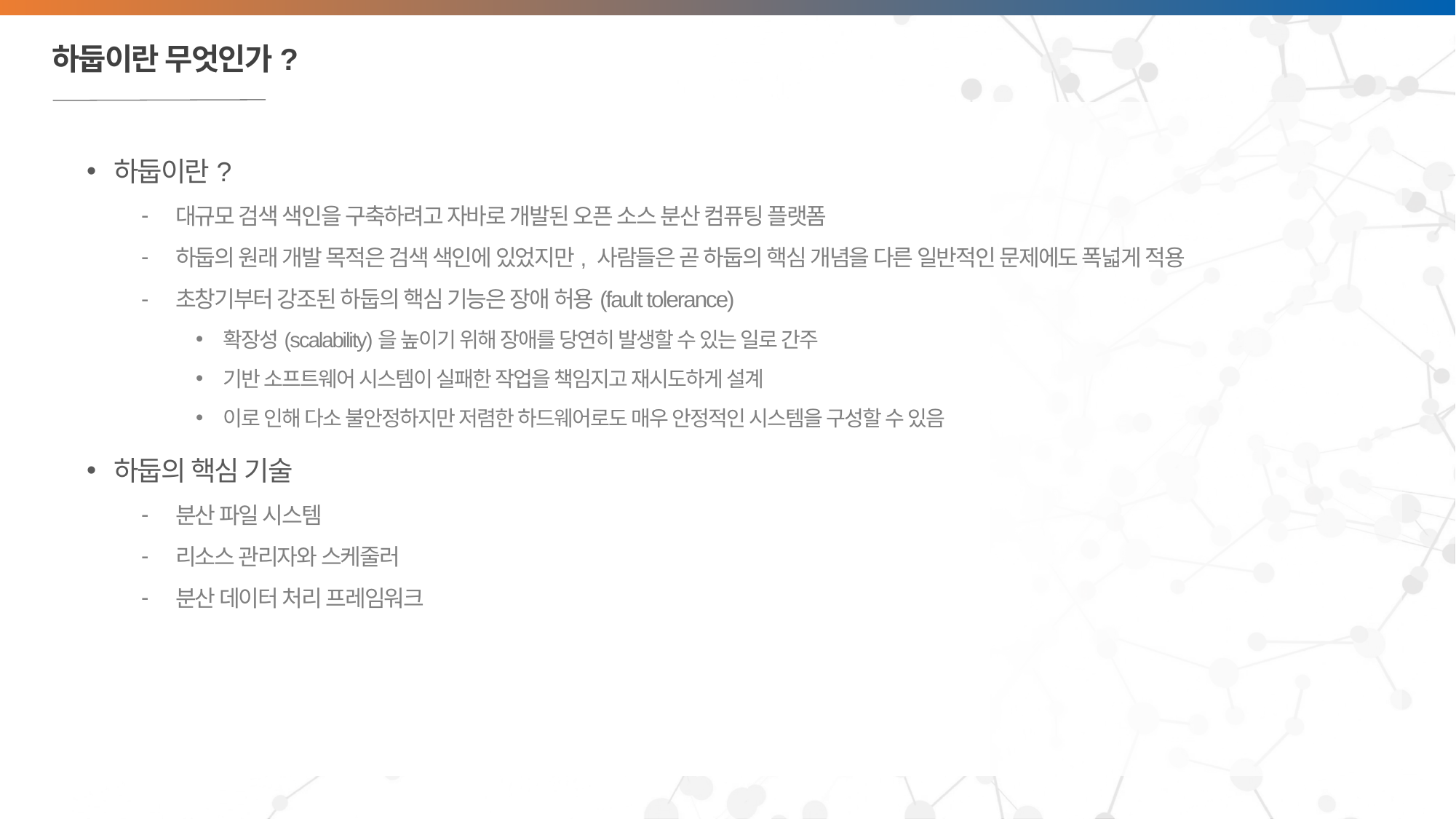

# 하둡이란 무엇인가?

하둡이란?
대규모 검색 색인을 구축하려고 자바로 개발된 오픈 소스 분산 컴퓨팅 플랫폼
하둡의 원래 개발 목적은 검색 색인에 있었지만, 사람들은 곧 하둡의 핵심 개념을 다른 일반적인 문제에도 폭넓게 적용
초창기부터 강조된 하둡의 핵심 기능은 장애 허용(fault tolerance)
확장성(scalability)을 높이기 위해 장애를 당연히 발생할 수 있는 일로 간주
기반 소프트웨어 시스템이 실패한 작업을 책임지고 재시도하게 설계
이로 인해 다소 불안정하지만 저렴한 하드웨어로도 매우 안정적인 시스템을 구성할 수 있음
하둡의 핵심 기술
분산 파일 시스템
리소스 관리자와 스케줄러
분산 데이터 처리 프레임워크